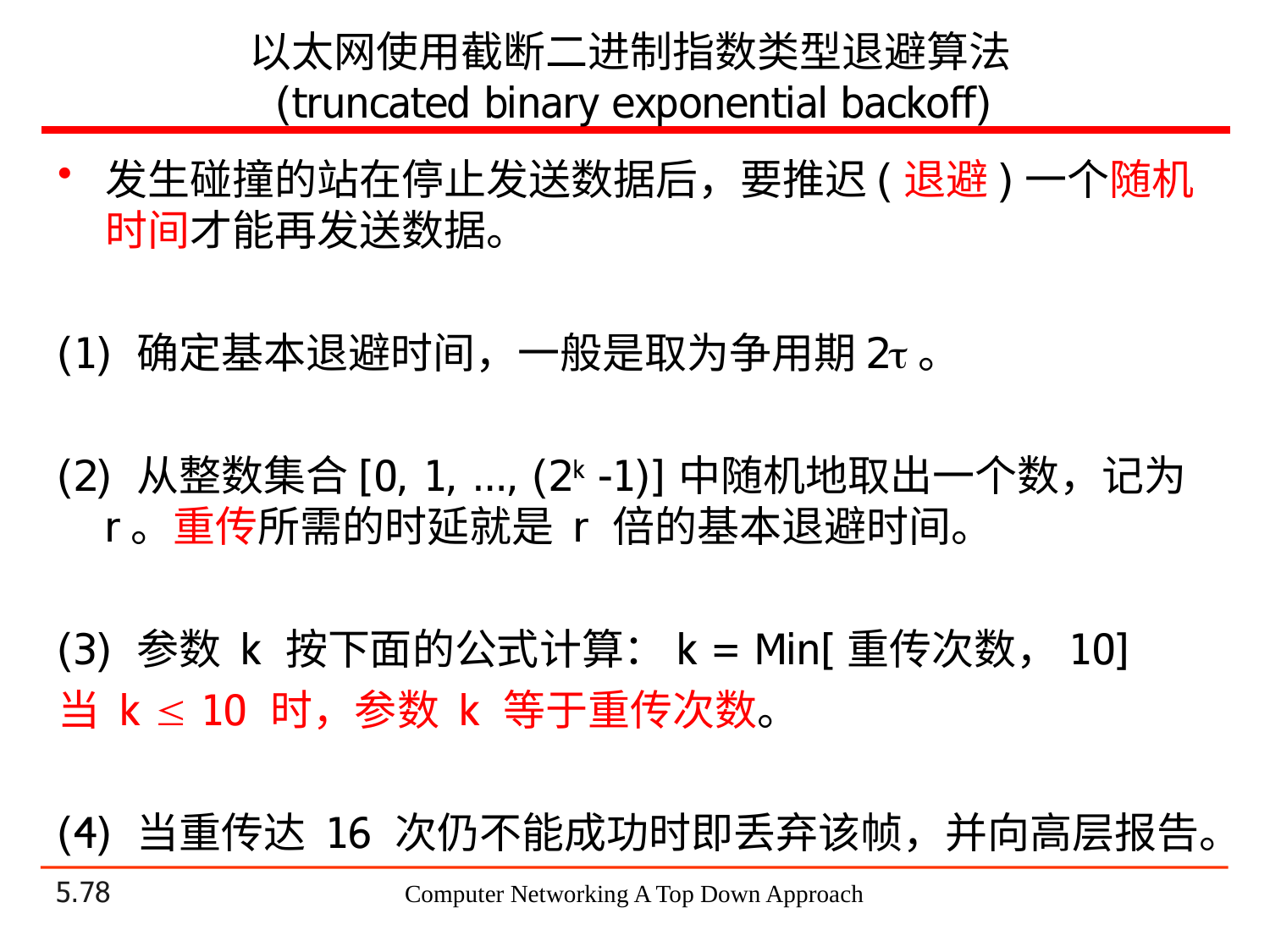

# 以太网使用截断二进制指数类型退避算法 (truncated binary exponential backoff)
发生碰撞的站在停止发送数据后，要推迟(退避)一个随机时间才能再发送数据。

(1) 确定基本退避时间，一般是取为争用期2τ。

(2) 从整数集合[0, 1, …, (2k −1)]中随机地取出一个数，记为 r。重传所需的时延就是 r 倍的基本退避时间。

(3) 参数 k 按下面的公式计算：k = Min[重传次数，10]
当 k ≤ 10 时，参数 k 等于重传次数。

(4) 当重传达 16 次仍不能成功时即丢弃该帧，并向高层报告。